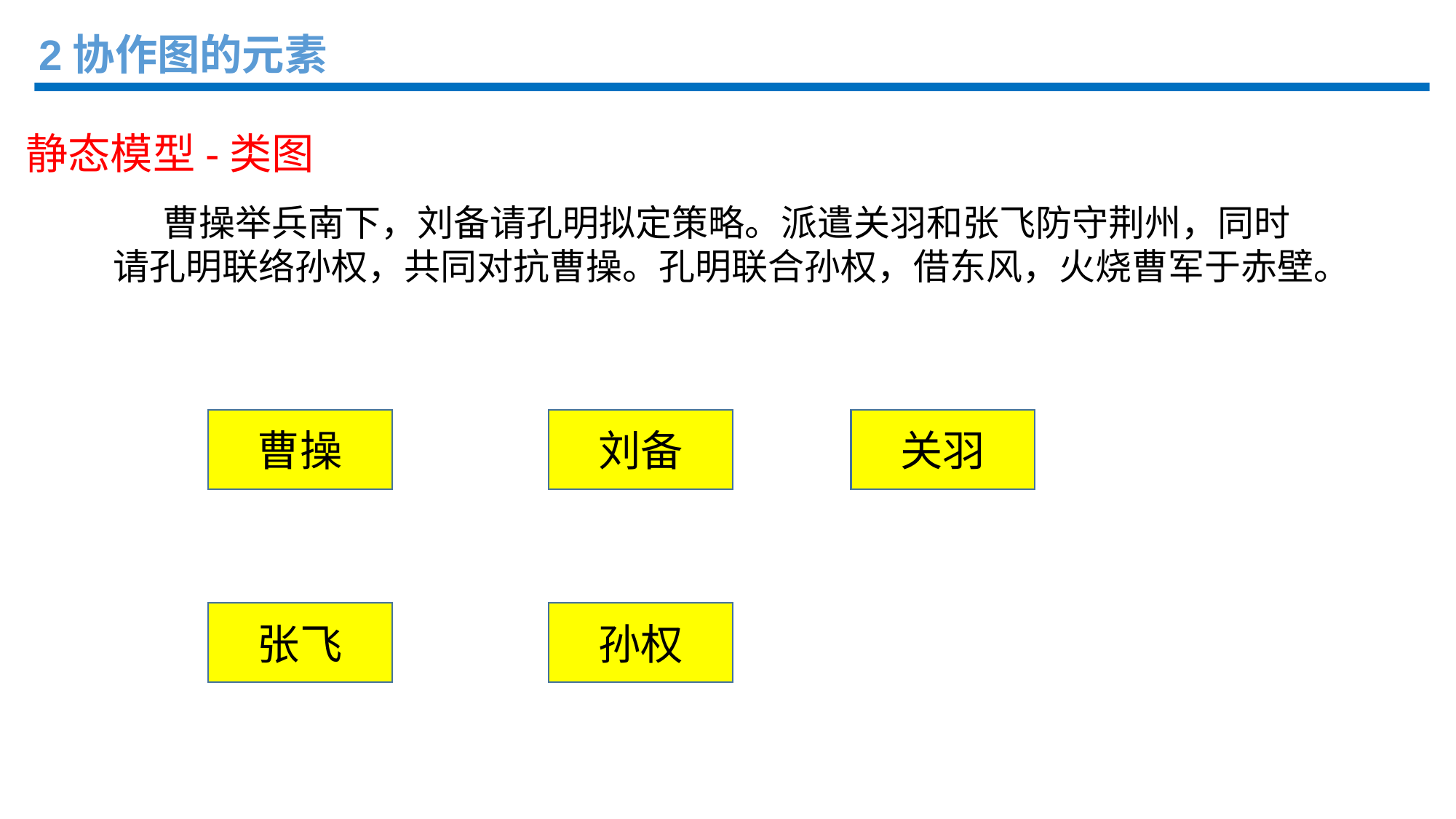

2协作图的元素
静态模型-类图
     曹操举兵南下，刘备请孔明拟定策略。派遣关羽和张飞防守荆州，同时请孔明联络孙权，共同对抗曹操。孔明联合孙权，借东风，火烧曹军于赤壁。
关羽
曹操
刘备
孙权
张飞